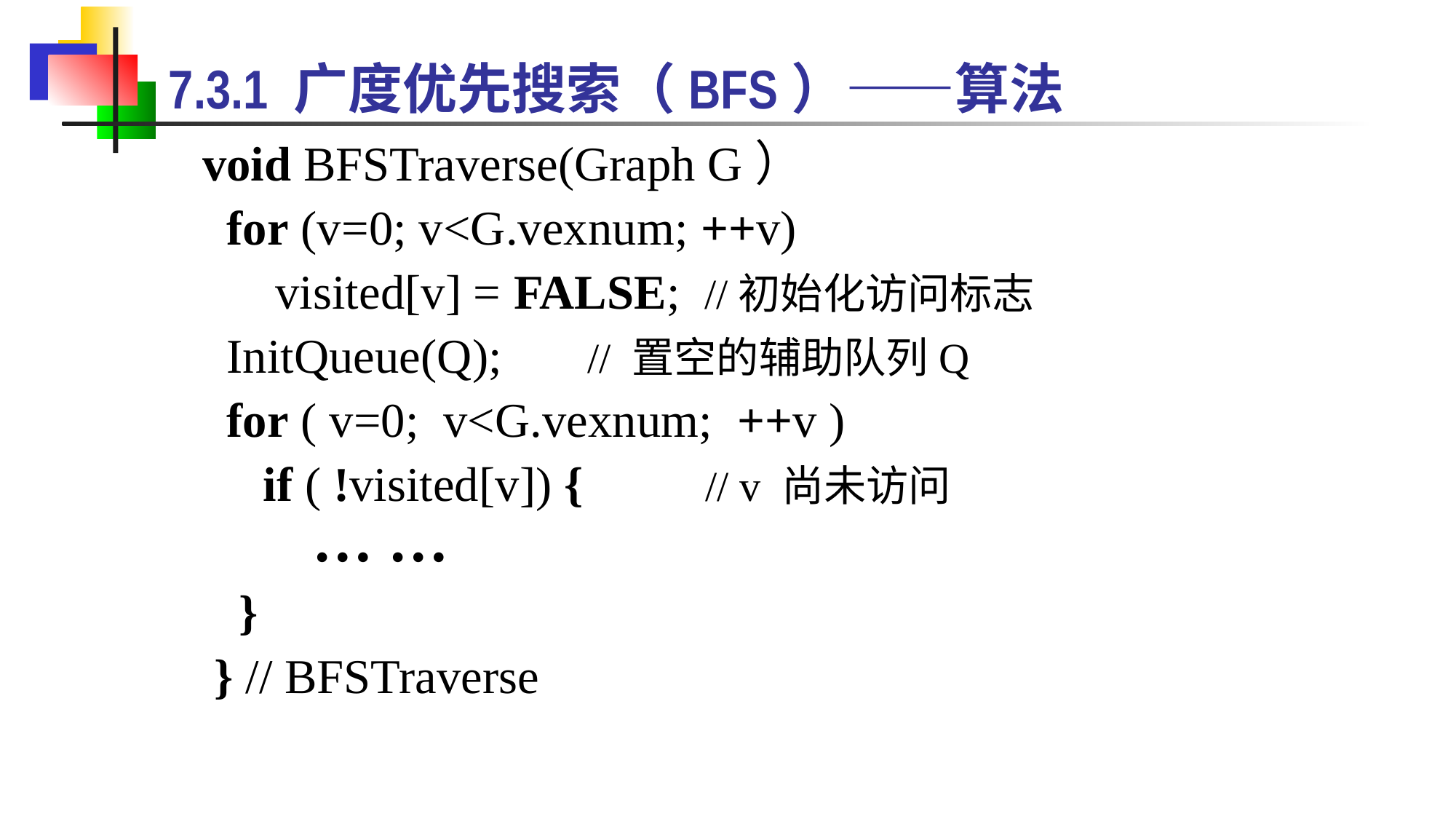

7.3.1 广度优先搜索（BFS）——算法
 void BFSTraverse(Graph G）
   for (v=0; v<G.vexnum; ++v)
       visited[v] = FALSE;  //初始化访问标志
   InitQueue(Q);       // 置空的辅助队列Q
   for ( v=0;  v<G.vexnum;  ++v )
      if ( !visited[v]) {          // v 尚未访问

    }
  } // BFSTraverse
… …